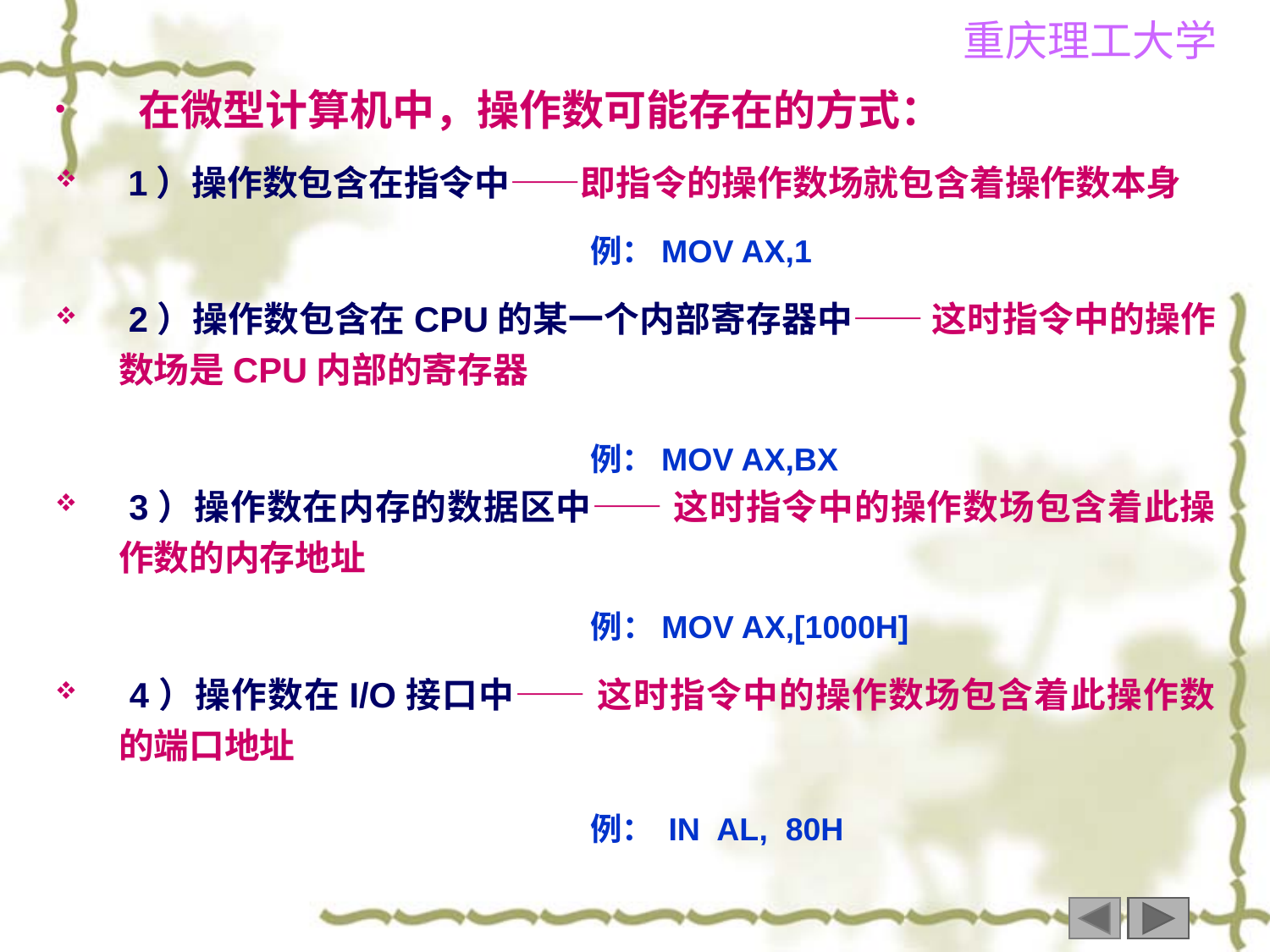

在微型计算机中，操作数可能存在的方式：
 1）操作数包含在指令中——即指令的操作数场就包含着操作数本身

 2）操作数包含在CPU的某一个内部寄存器中—— 这时指令中的操作数场是CPU内部的寄存器

 3）操作数在内存的数据区中—— 这时指令中的操作数场包含着此操作数的内存地址

 4）操作数在I/O接口中—— 这时指令中的操作数场包含着此操作数的端口地址

例：MOV AX,1
例：MOV AX,BX
例：MOV AX,[1000H]
例： IN  AL,  80H